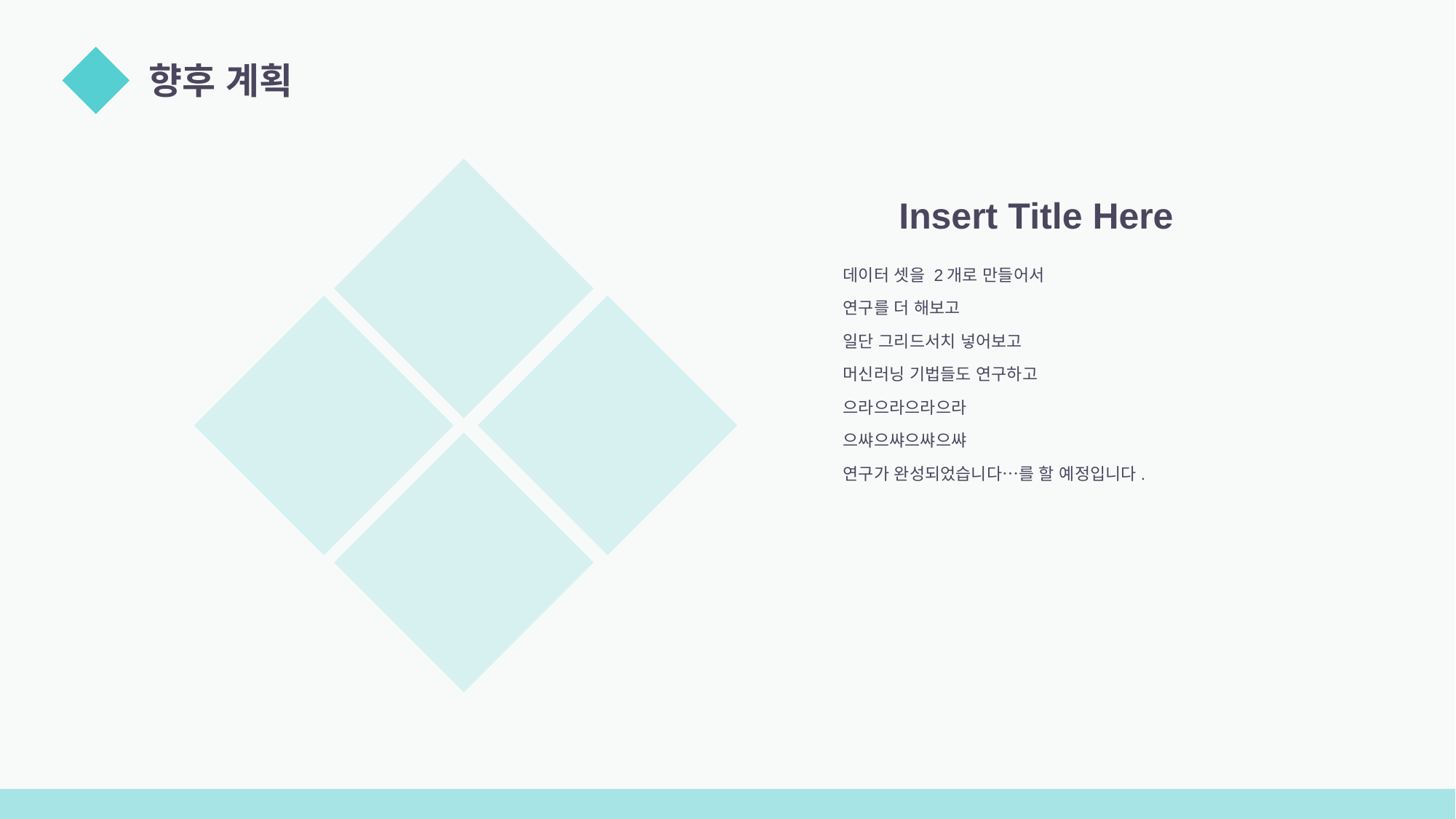

04
향후 계획

Insert Title Here
데이터 셋을 2개로 만들어서
연구를 더 해보고
일단 그리드서치 넣어보고
머신러닝 기법들도 연구하고
으라으라으라으라
으쌰으쌰으쌰으쌰
연구가 완성되었습니다…를 할 예정입니다.